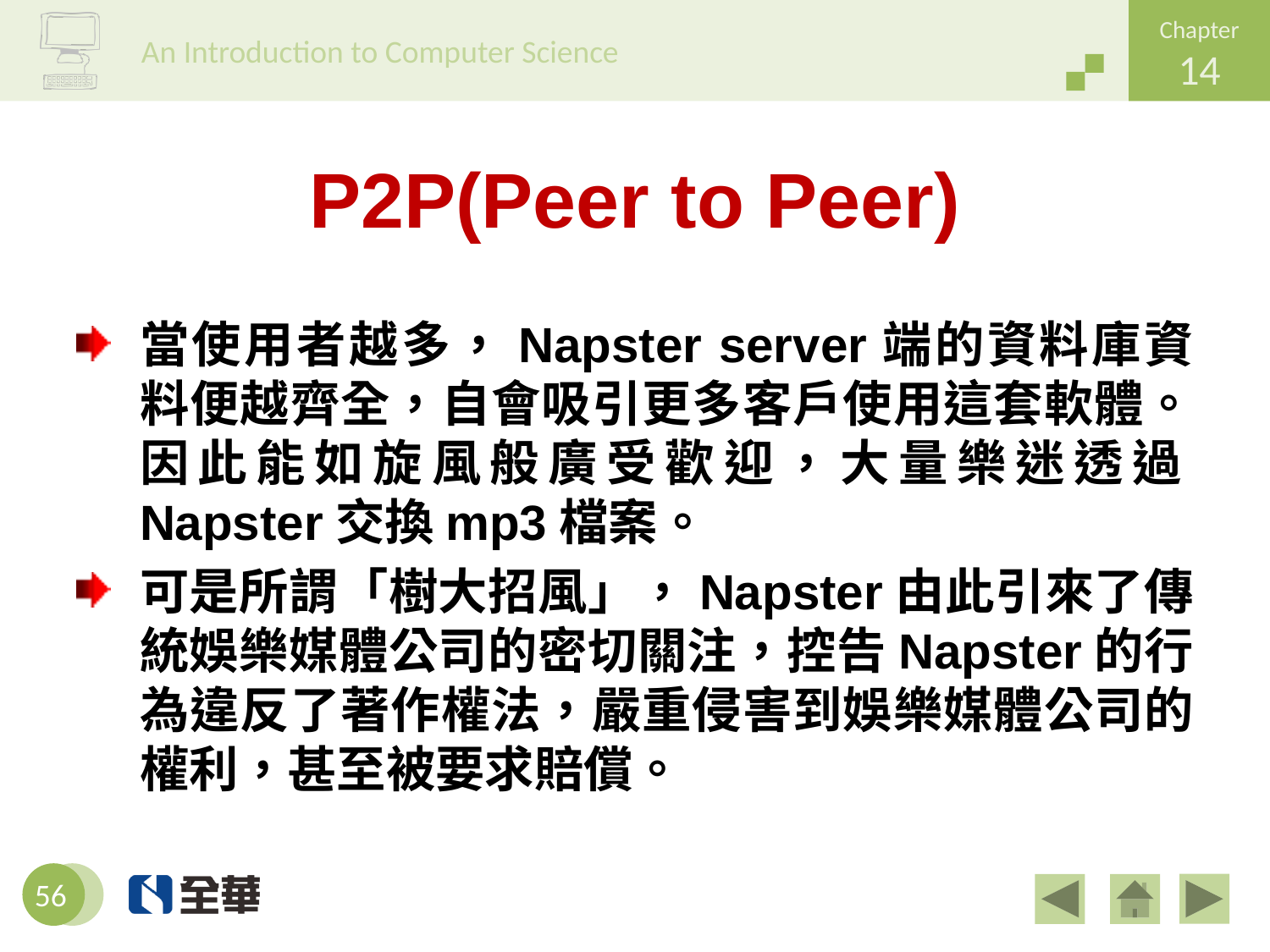

# P2P(Peer to Peer)
當使用者越多，Napster server端的資料庫資料便越齊全，自會吸引更多客戶使用這套軟體。因此能如旋風般廣受歡迎，大量樂迷透過Napster交換mp3檔案。
可是所謂「樹大招風」，Napster由此引來了傳統娛樂媒體公司的密切關注，控告Napster的行為違反了著作權法，嚴重侵害到娛樂媒體公司的權利，甚至被要求賠償。